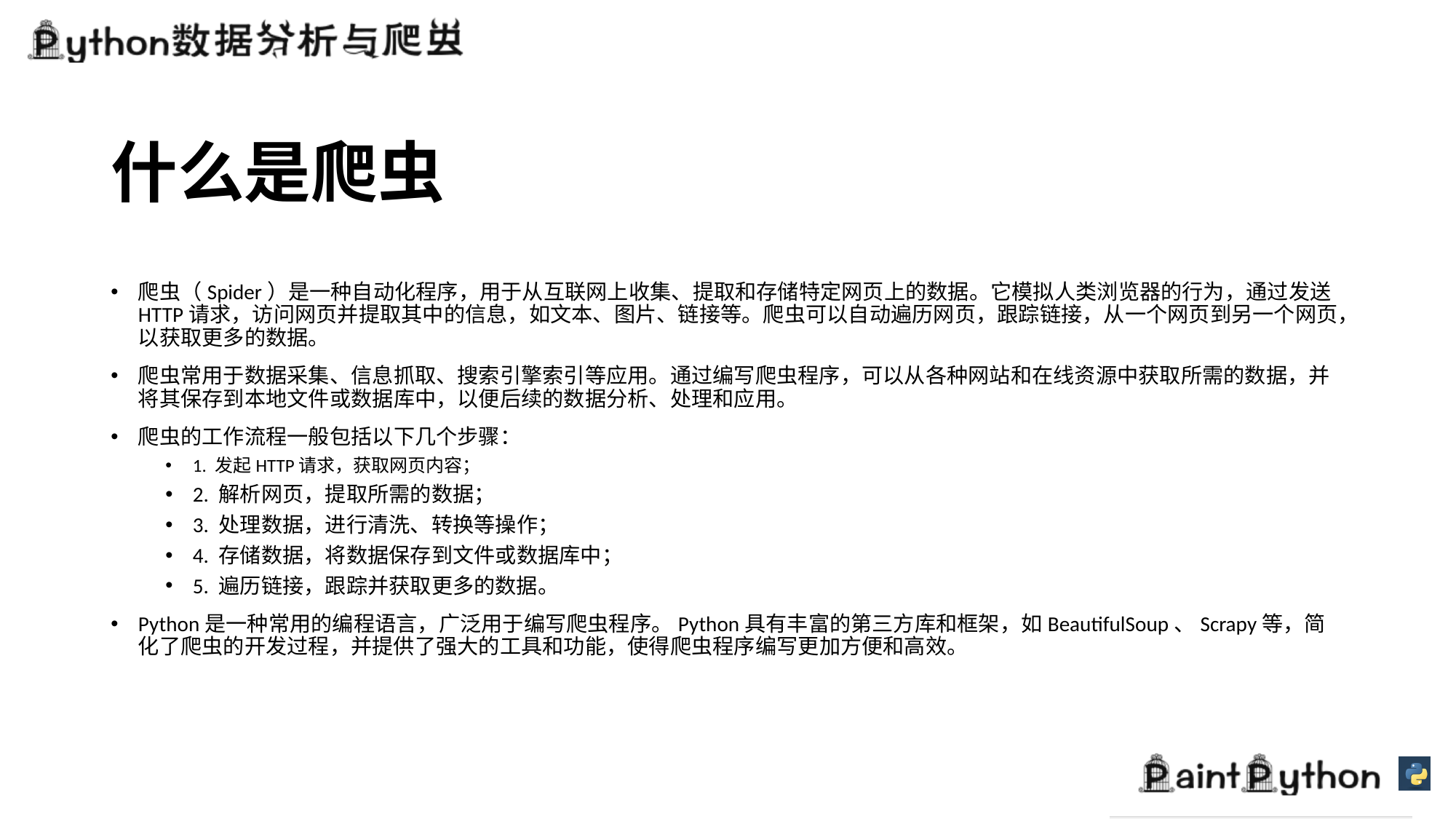

# 什么是爬虫
爬虫（Spider）是一种自动化程序，用于从互联网上收集、提取和存储特定网页上的数据。它模拟人类浏览器的行为，通过发送HTTP请求，访问网页并提取其中的信息，如文本、图片、链接等。爬虫可以自动遍历网页，跟踪链接，从一个网页到另一个网页，以获取更多的数据。
爬虫常用于数据采集、信息抓取、搜索引擎索引等应用。通过编写爬虫程序，可以从各种网站和在线资源中获取所需的数据，并将其保存到本地文件或数据库中，以便后续的数据分析、处理和应用。
爬虫的工作流程一般包括以下几个步骤：
1. 发起HTTP请求，获取网页内容；
2. 解析网页，提取所需的数据；
3. 处理数据，进行清洗、转换等操作；
4. 存储数据，将数据保存到文件或数据库中；
5. 遍历链接，跟踪并获取更多的数据。
Python是一种常用的编程语言，广泛用于编写爬虫程序。Python具有丰富的第三方库和框架，如BeautifulSoup、Scrapy等，简化了爬虫的开发过程，并提供了强大的工具和功能，使得爬虫程序编写更加方便和高效。